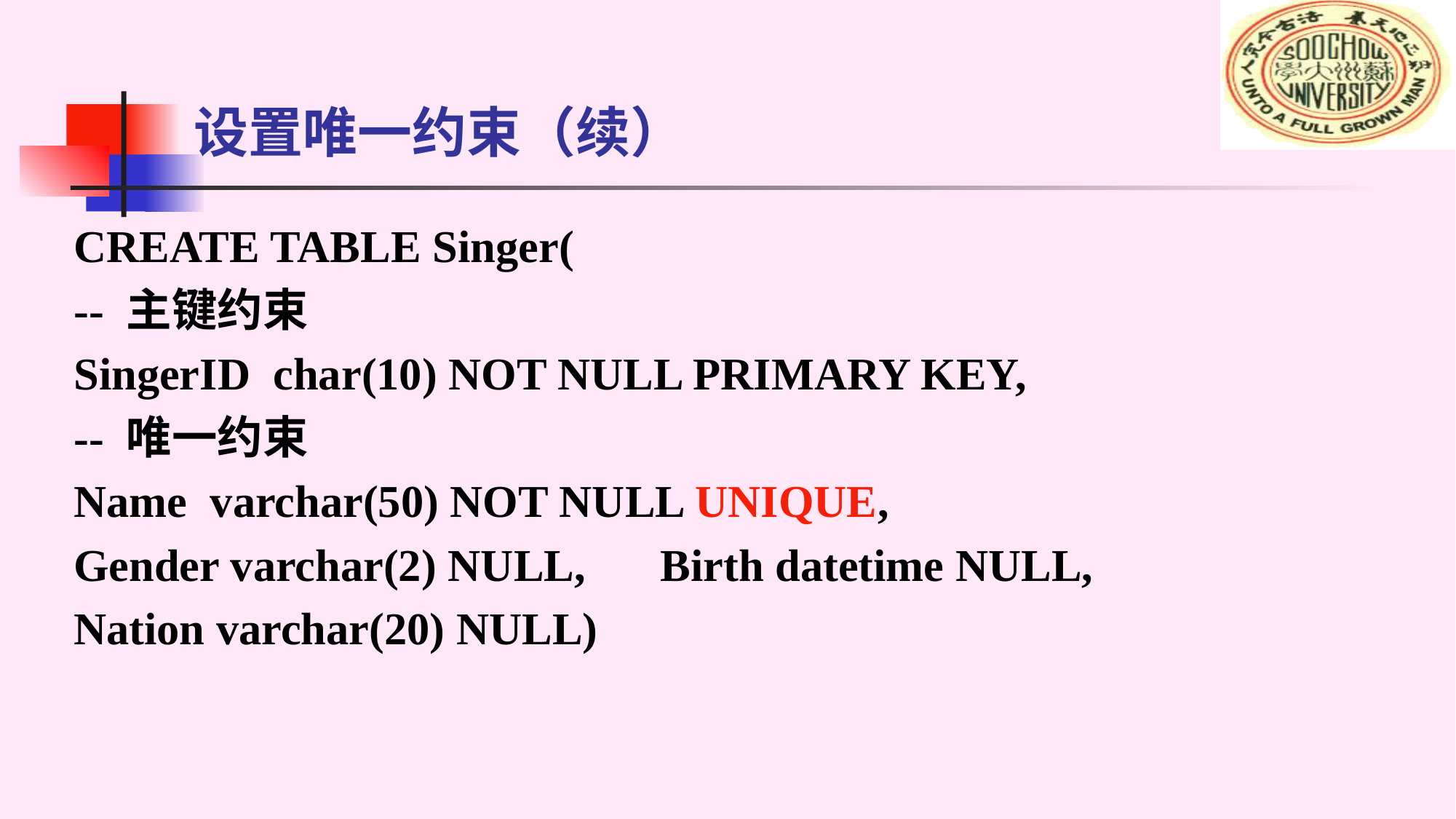

# 设置唯一约束（续）
CREATE TABLE Singer(
-- 主键约束
SingerID  char(10) NOT NULL PRIMARY KEY,
-- 唯一约束
Name  varchar(50) NOT NULL UNIQUE,
Gender varchar(2) NULL, 	Birth datetime NULL,
Nation varchar(20) NULL)